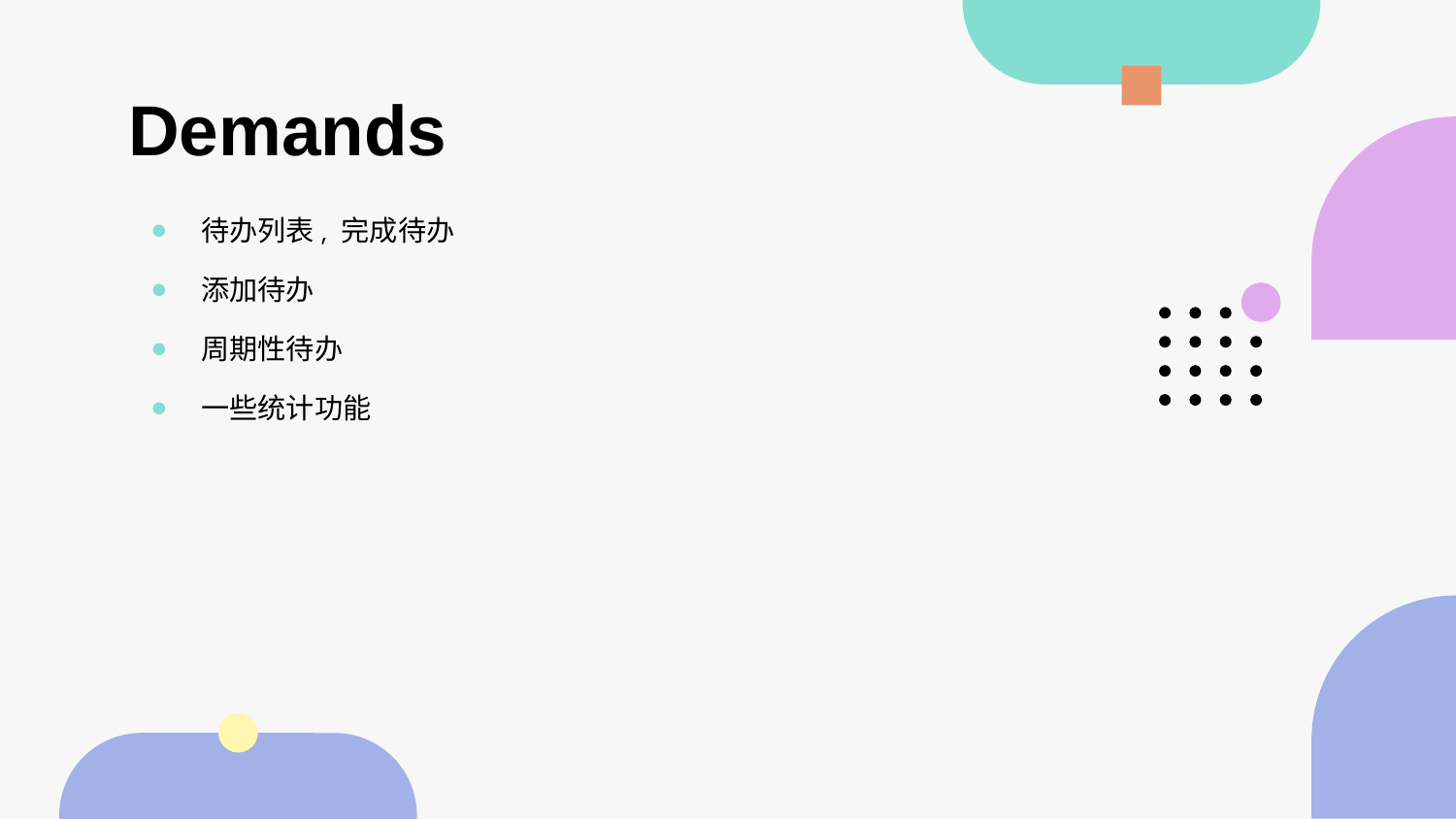

# Demands
待办列表, 完成待办
添加待办
周期性待办
一些统计功能